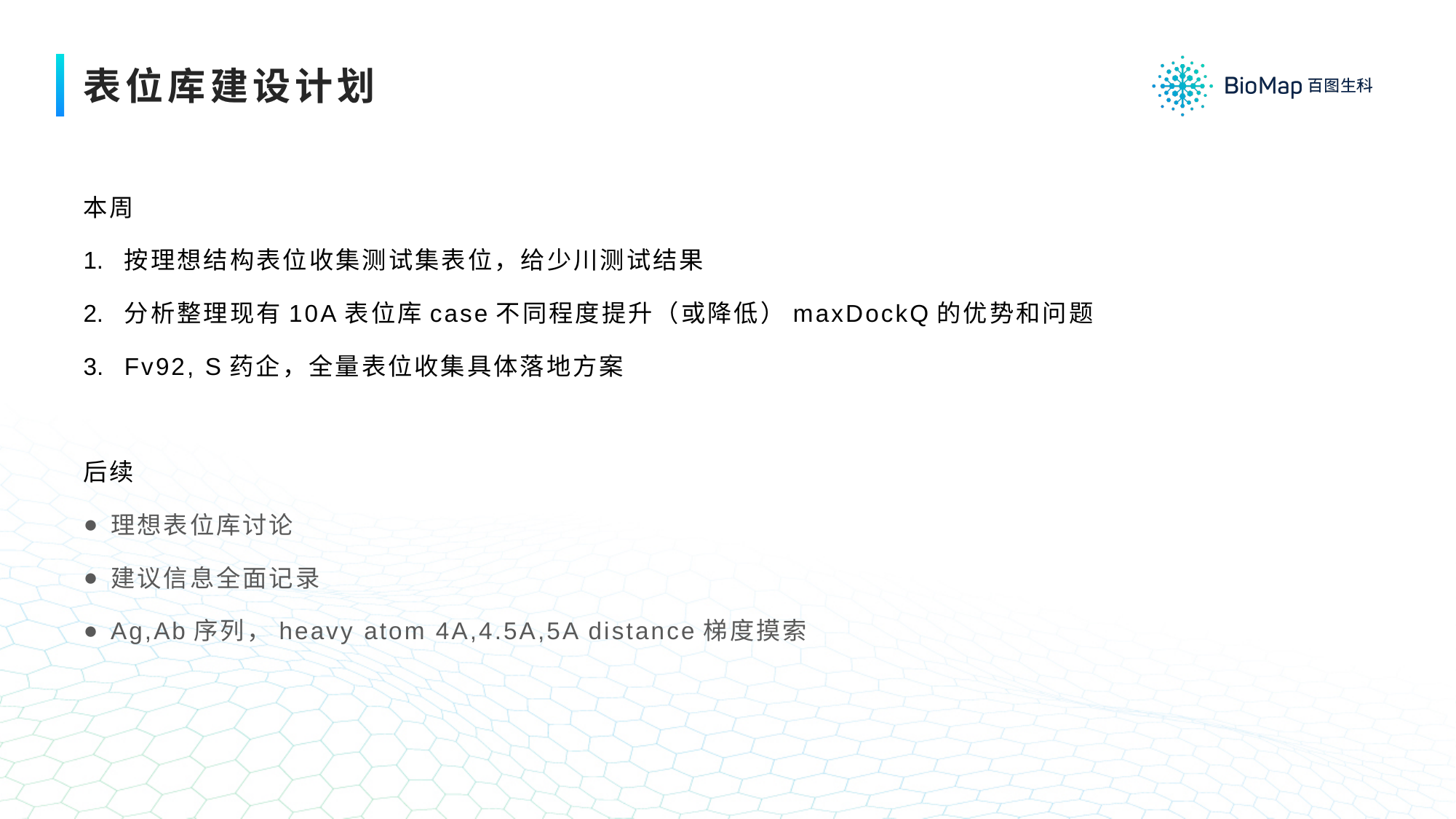

# 表位库建设计划
本周
按理想结构表位收集测试集表位，给少川测试结果
分析整理现有10A表位库case不同程度提升（或降低）maxDockQ的优势和问题
Fv92, S药企，全量表位收集具体落地方案

后续
理想表位库讨论
建议信息全面记录
Ag,Ab序列，heavy atom 4A,4.5A,5A distance梯度摸索